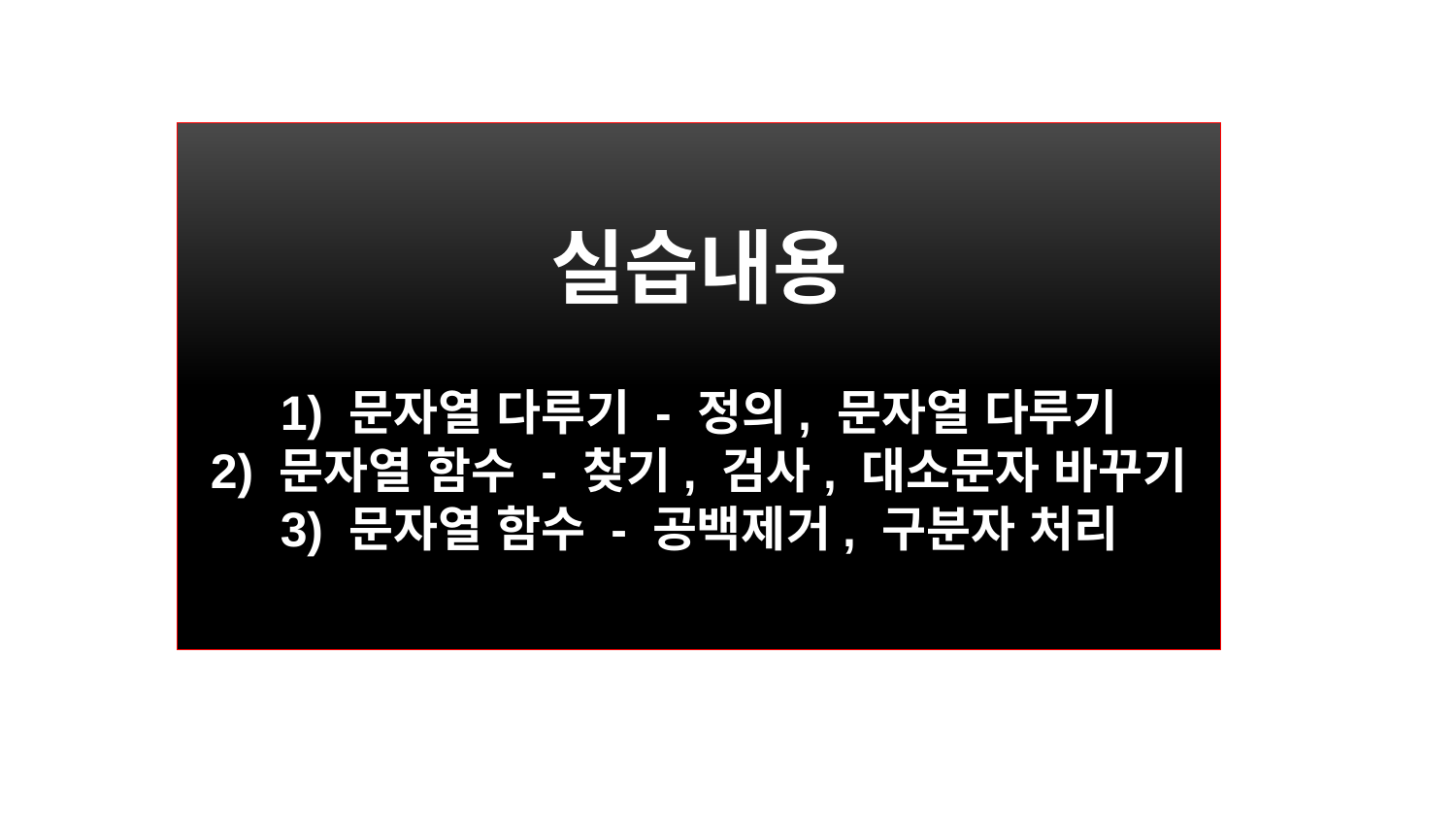

실습내용

1) 문자열 다루기 - 정의, 문자열 다루기
2) 문자열 함수 - 찾기, 검사, 대소문자 바꾸기
3) 문자열 함수 - 공백제거, 구분자 처리